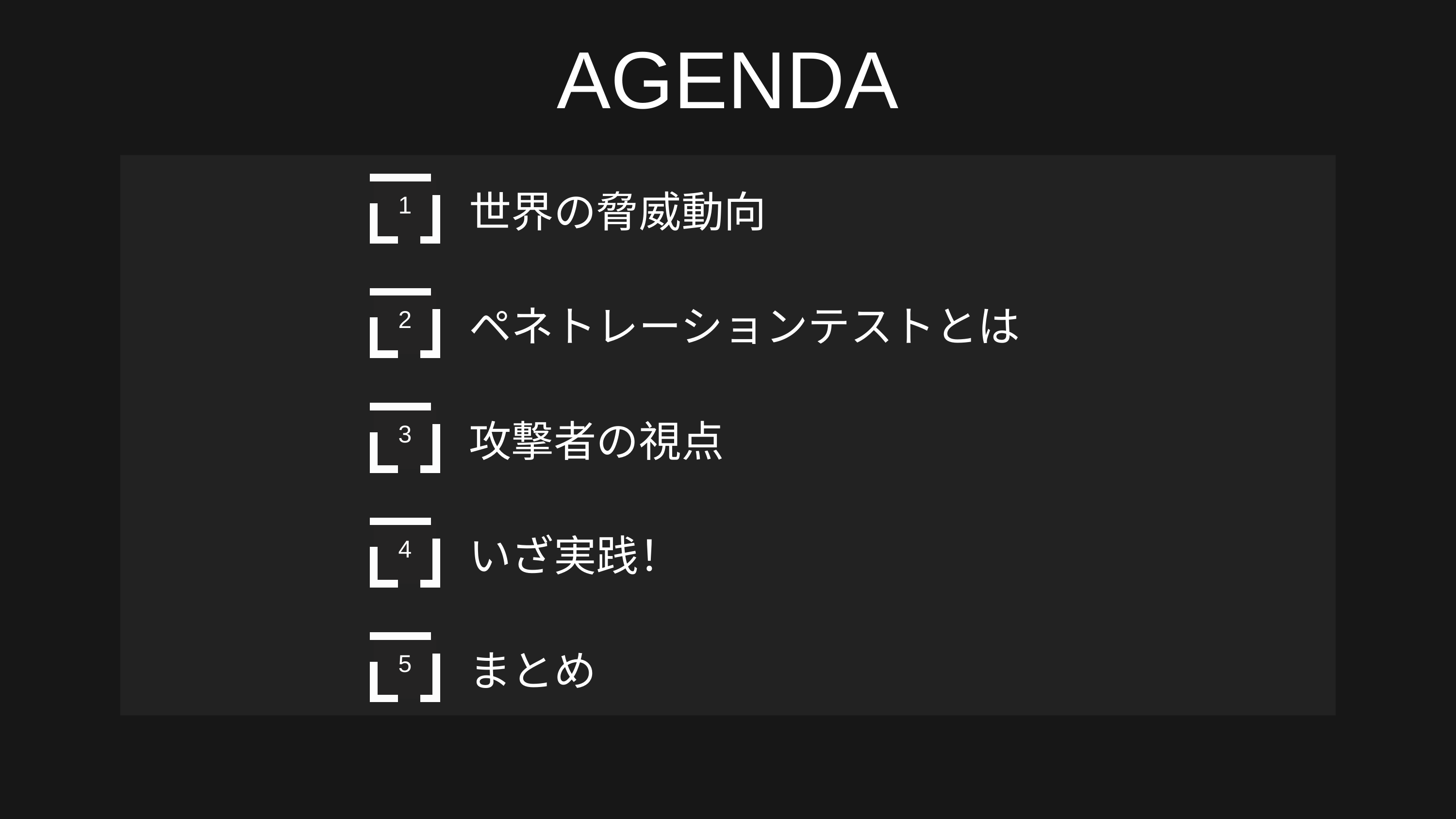

AGENDA

世界の脅威動向

1
ペネトレーションテストとは

2
攻撃者の視点

3
いざ実践！

4
まとめ

5